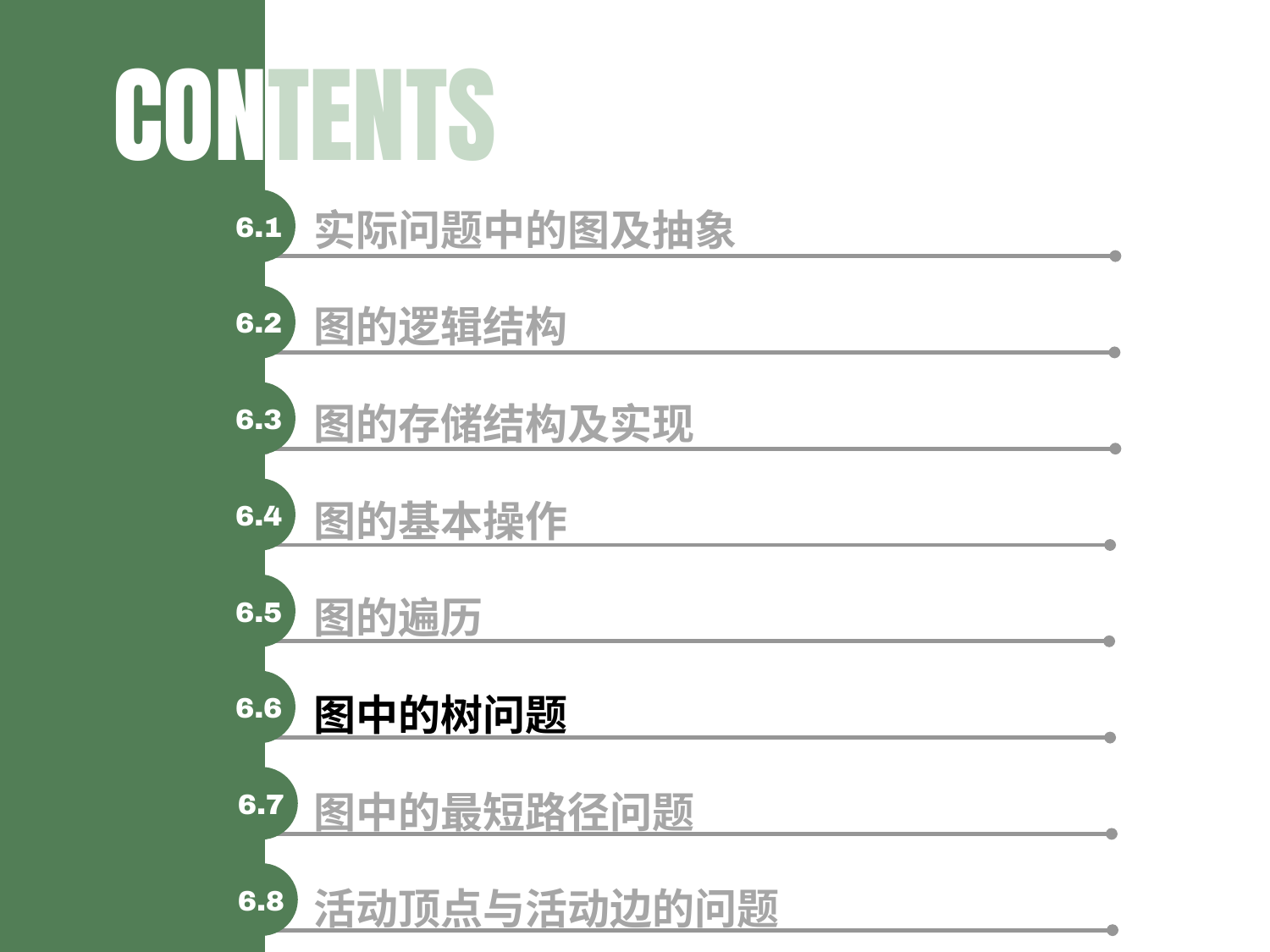

CONTENTS
6.1
实际问题中的图及抽象
6.2
图的逻辑结构
6.3
图的存储结构及实现
6.4
图的基本操作
6.5
图的遍历
6.6
图中的树问题
6.7
图中的最短路径问题
6.8
活动顶点与活动边的问题